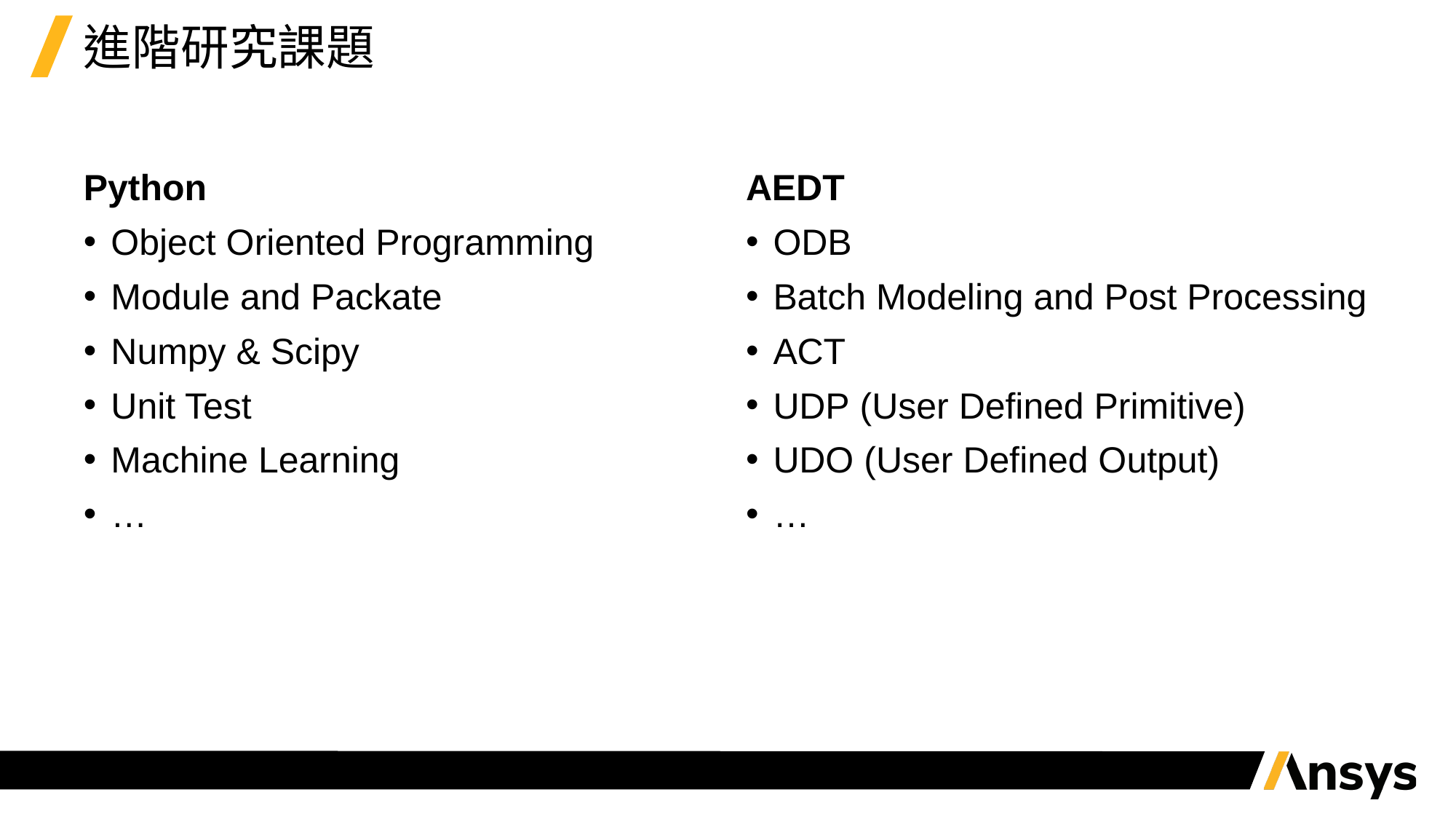

# 進階研究課題
Python
Object Oriented Programming
Module and Packate
Numpy & Scipy
Unit Test
Machine Learning
…

AEDT
ODB
Batch Modeling and Post Processing
ACT
UDP (User Defined Primitive)
UDO (User Defined Output)
…